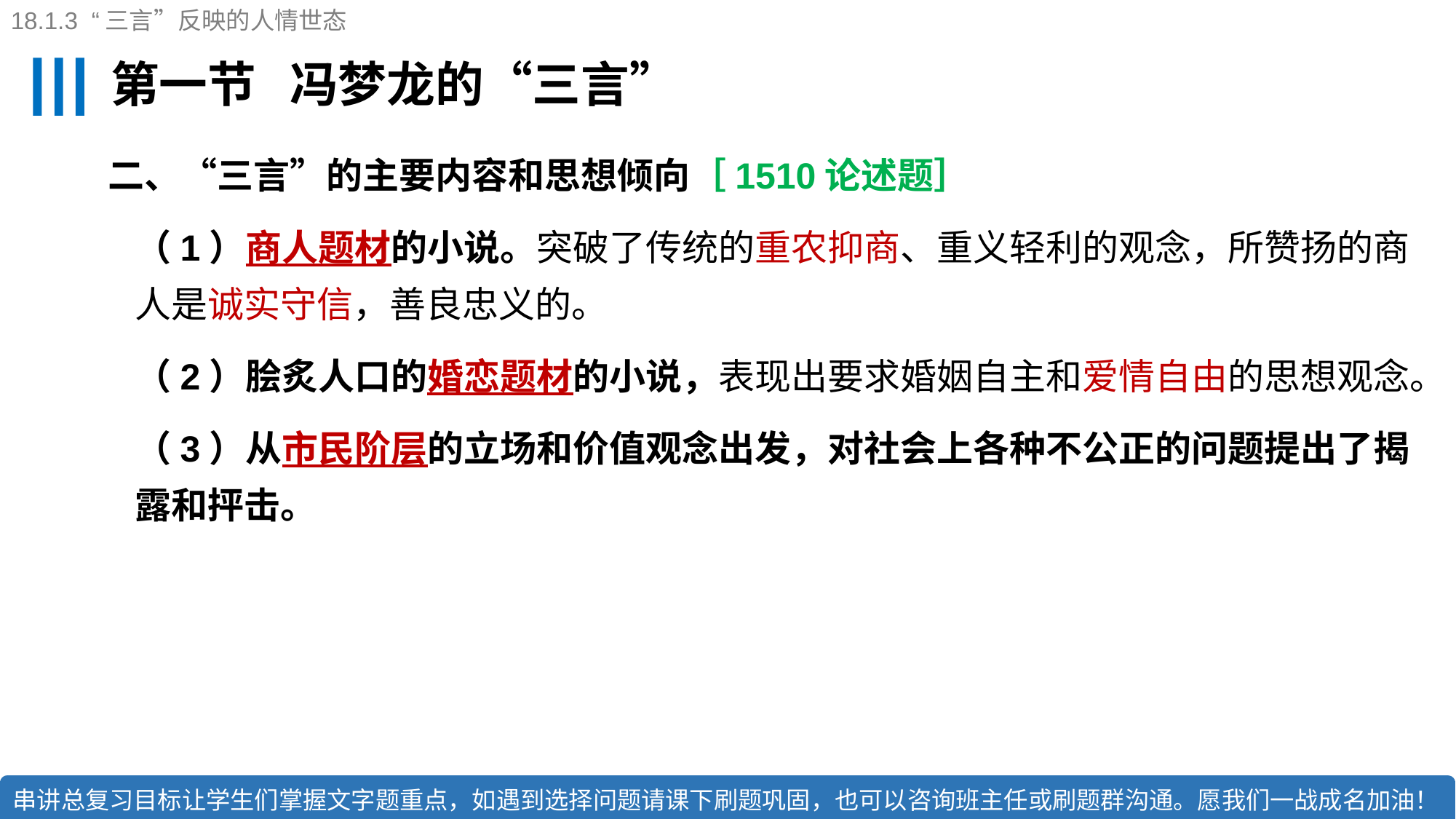

18.1.3  “三言”反映的人情世态
# 第一节   冯梦龙的“三言”
二、“三言”的主要内容和思想倾向［1510论述题］
（1）商人题材的小说。突破了传统的重农抑商、重义轻利的观念，所赞扬的商人是诚实守信，善良忠义的。
（2）脍炙人口的婚恋题材的小说，表现出要求婚姻自主和爱情自由的思想观念。
（3）从市民阶层的立场和价值观念出发，对社会上各种不公正的问题提出了揭露和抨击。